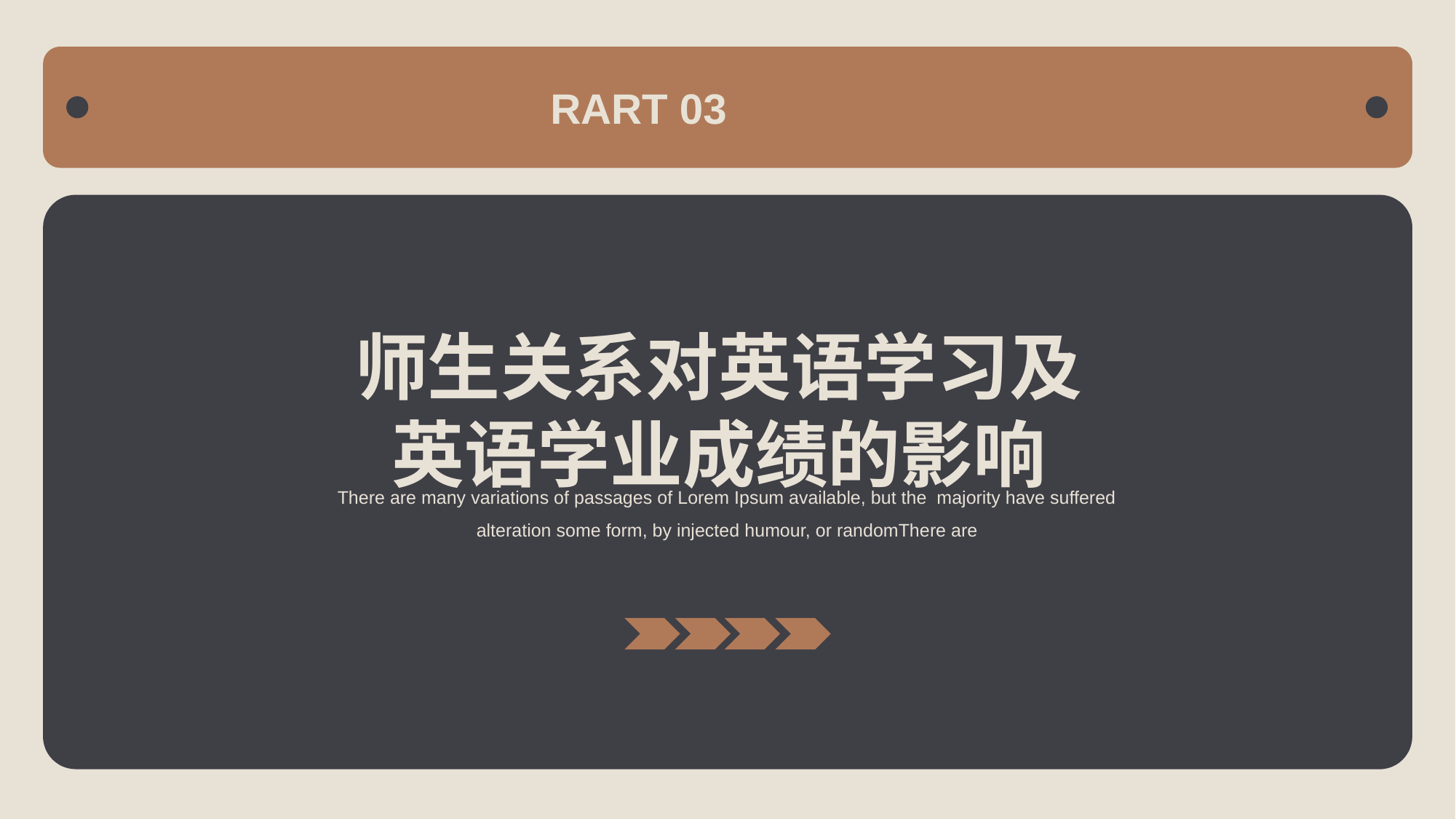

RART 03

师生关系对英语学习及英语学业成绩的影响
There are many variations of passages of Lorem Ipsum available, but the  majority have suffered alteration some form, by injected humour, or randomThere are